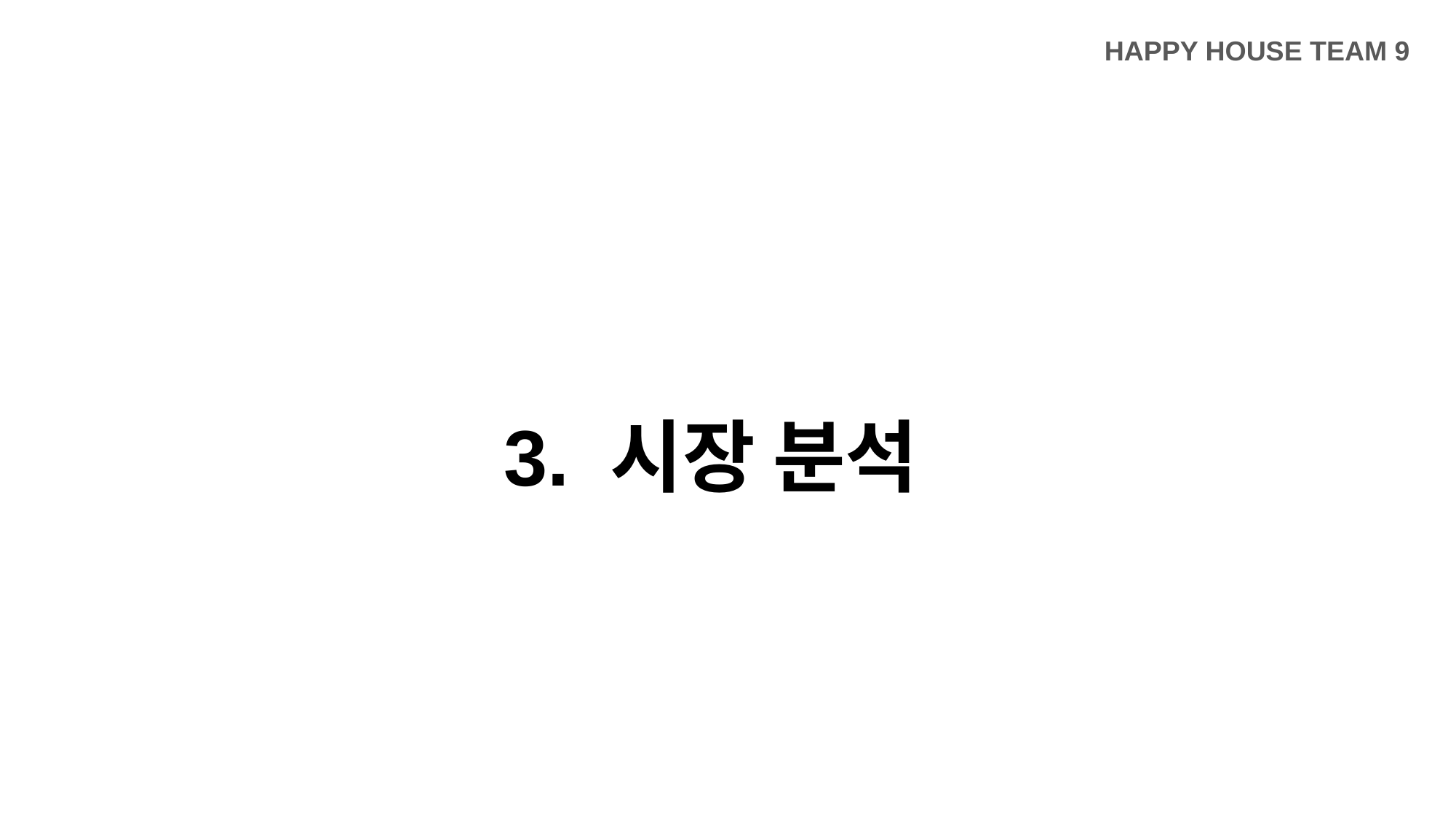

HAPPY HOUSE TEAM 9

3. 시장 분석